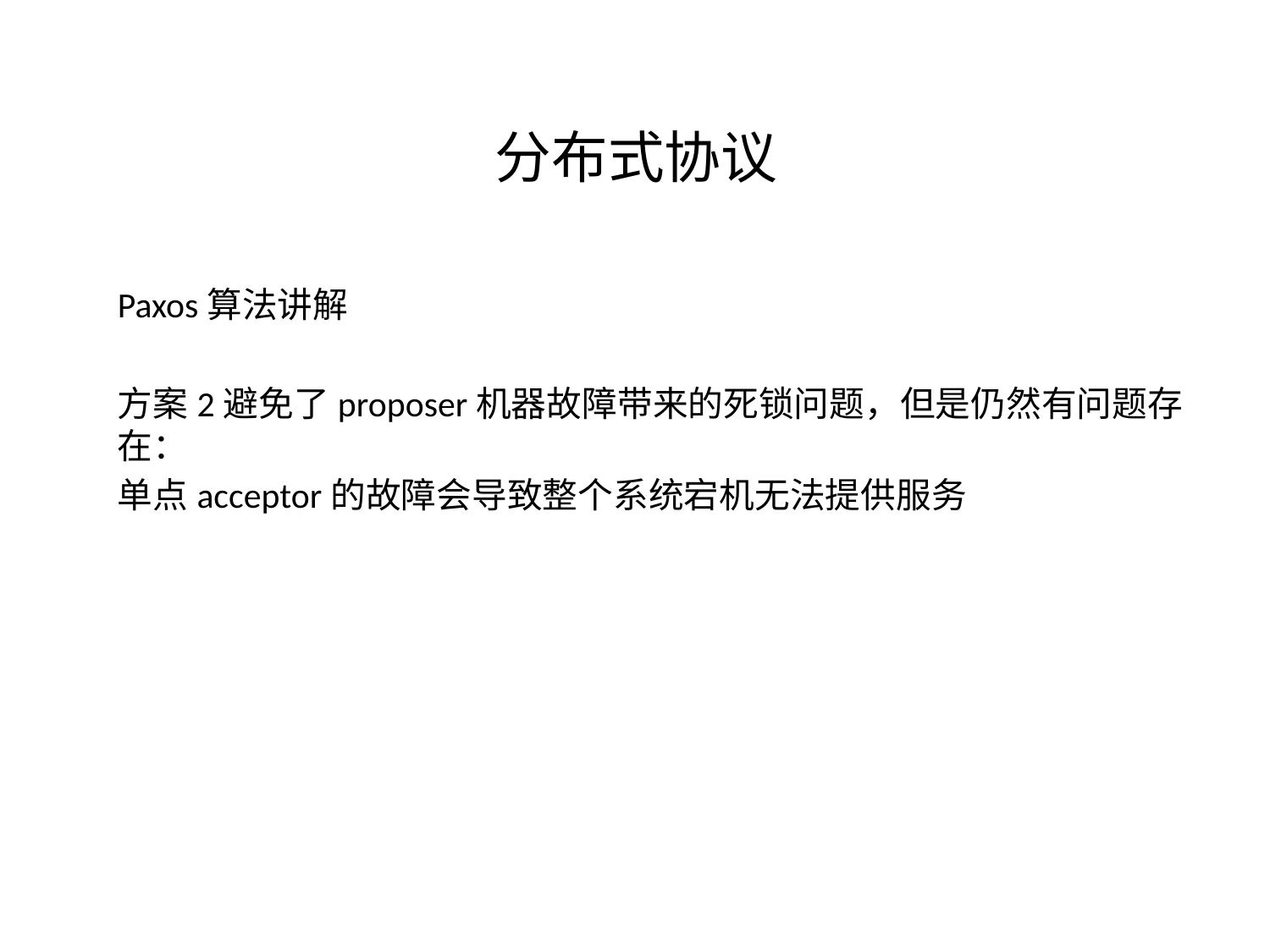

# 分布式协议
Paxos算法讲解

方案2避免了proposer机器故障带来的死锁问题，但是仍然有问题存在：
单点acceptor的故障会导致整个系统宕机无法提供服务